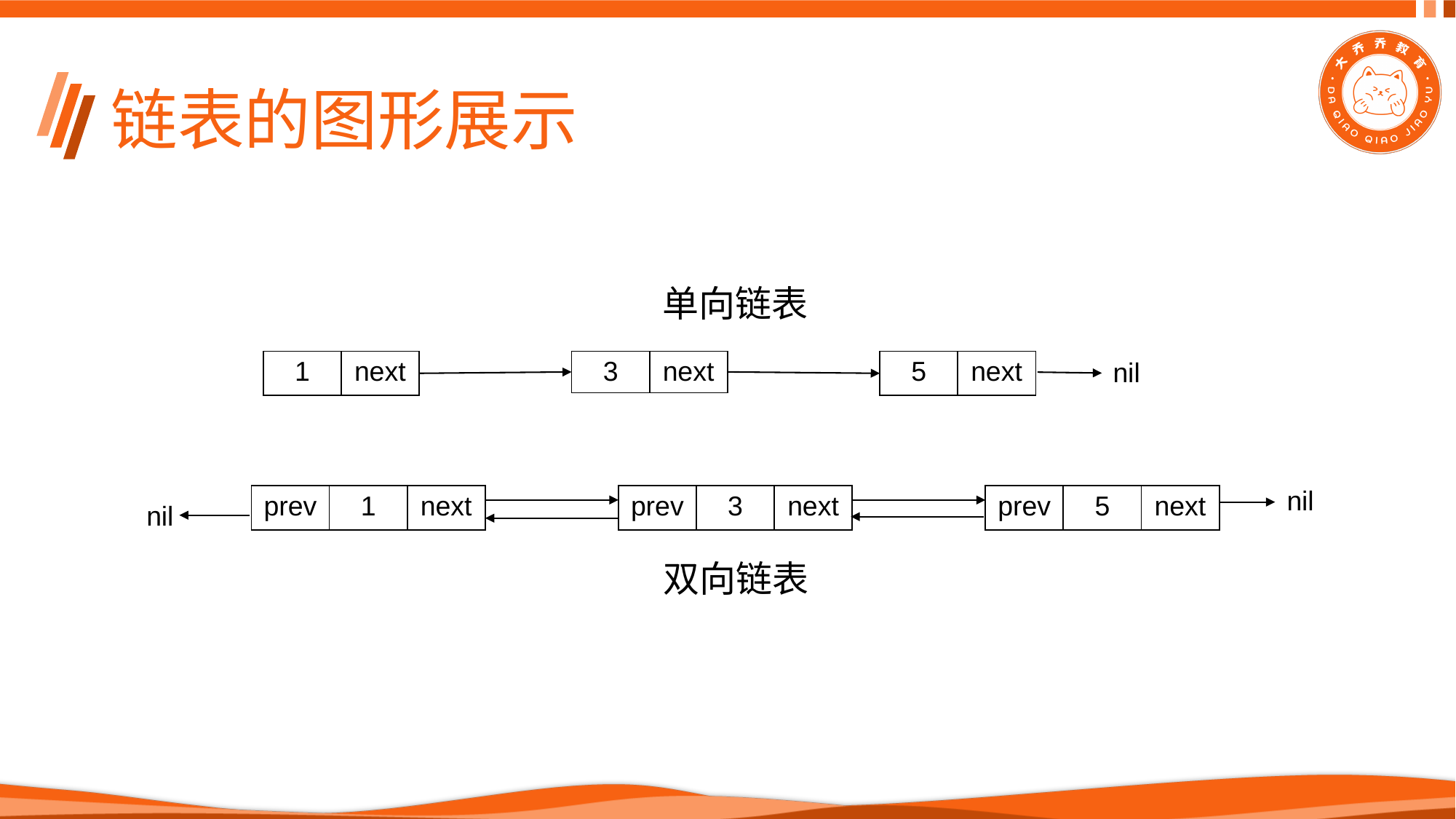

# 链表的图形展示
单向链表
nil
| 1 | next |
| --- | --- |
| 3 | next |
| --- | --- |
| 5 | next |
| --- | --- |
nil
| prev | 1 | next |
| --- | --- | --- |
| prev | 3 | next |
| --- | --- | --- |
| prev | 5 | next |
| --- | --- | --- |
nil
双向链表